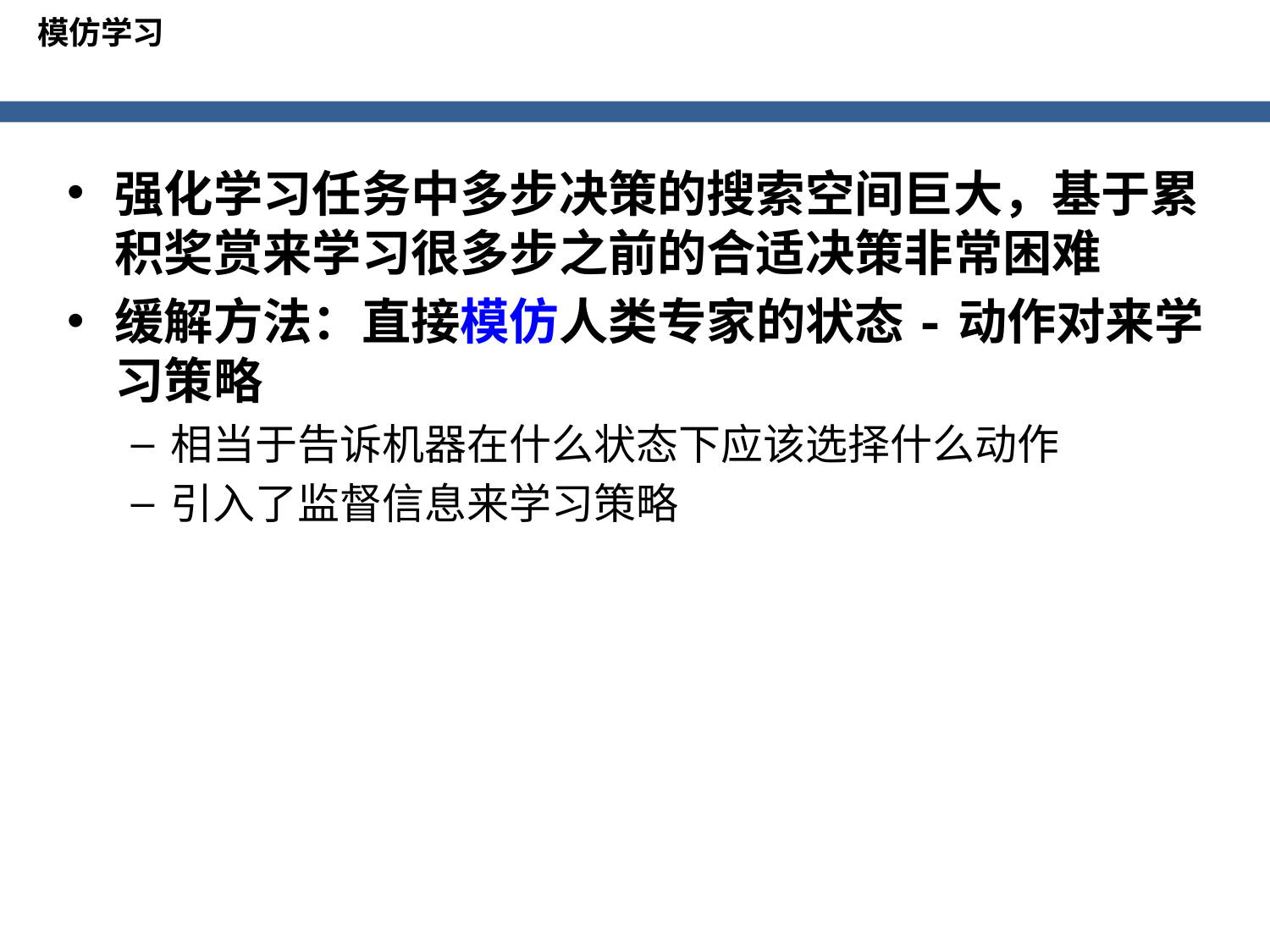

模仿学习
强化学习任务中多步决策的搜索空间巨大，基于累积奖赏来学习很多步之前的合适决策非常困难
缓解方法：直接模仿人类专家的状态-动作对来学习策略
相当于告诉机器在什么状态下应该选择什么动作
引入了监督信息来学习策略